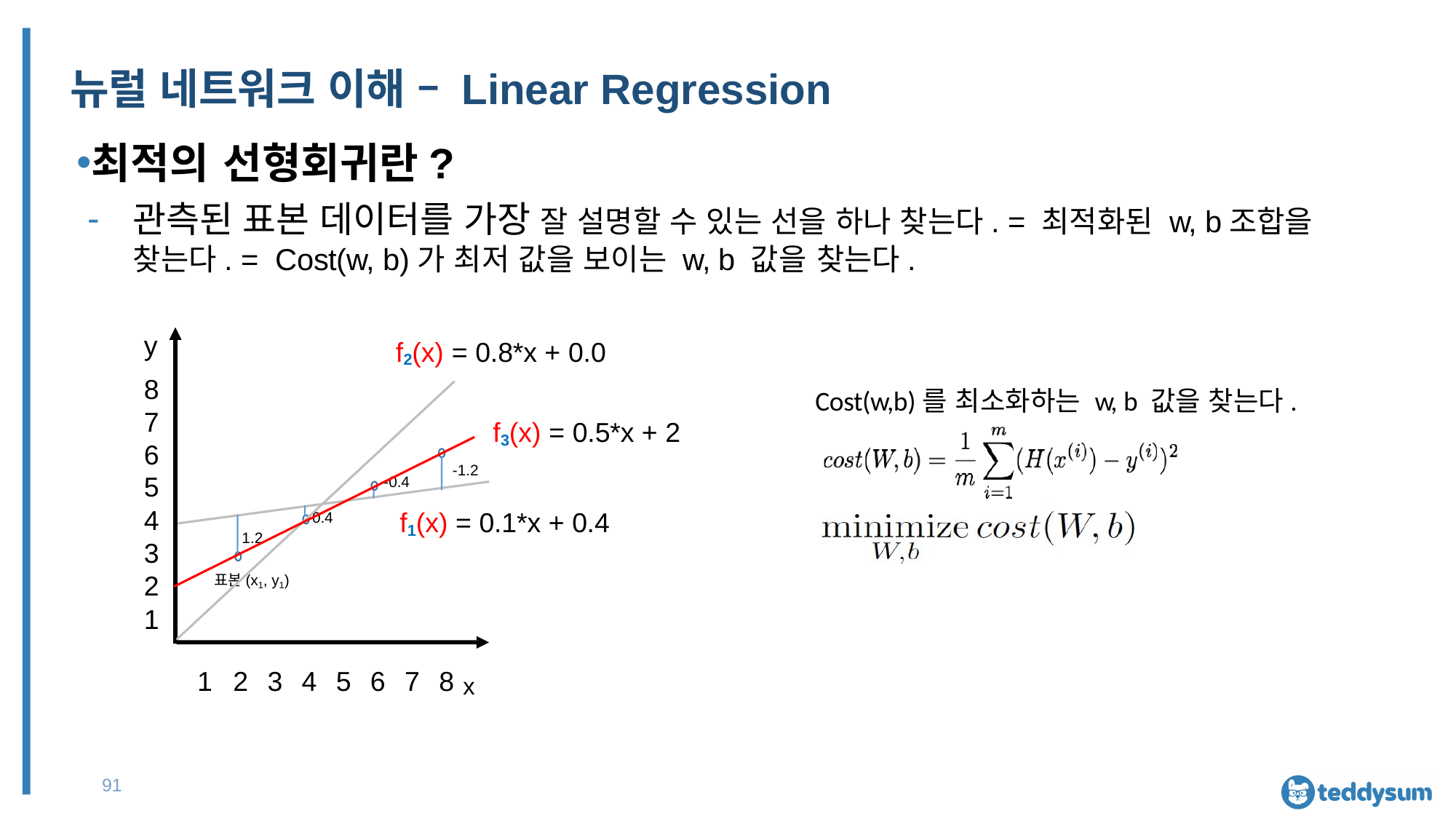

# 뉴럴 네트워크 이해 – Linear Regression
최적의 선형회귀란?
관측된 표본 데이터를 가장 잘 설명할 수 있는 선을 하나 찾는다. = 최적화된 w, b조합을 찾는다. =  Cost(w, b)가 최저 값을 보이는 w, b 값을 찾는다.
y
8
7
6
5
4
3
2
1

f2(x) = 0.8*x + 0.0

Cost(w,b)를 최소화하는 w, b 값을 찾는다.
f3(x) = 0.5*x + 2

-1.2
-0.4

f1(x) = 0.1*x + 0.4

0.4

1.2

표본(x1, y1)

1	2	3	4	5	6	7	8 x
91